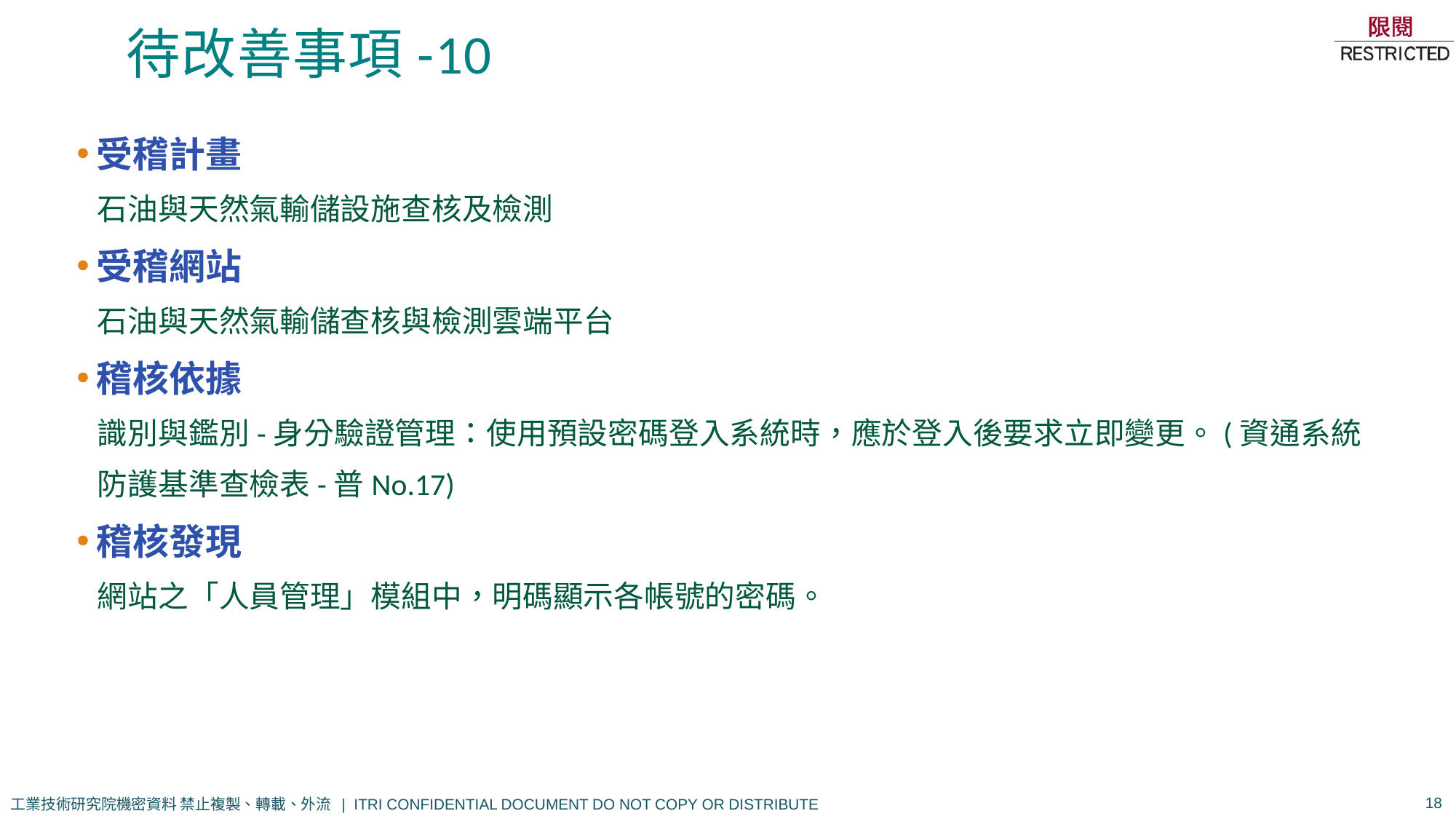

# 待改善事項-10
受稽計畫
石油與天然氣輸儲設施查核及檢測
受稽網站
石油與天然氣輸儲查核與檢測雲端平台
稽核依據
識別與鑑別-身分驗證管理：使用預設密碼登入系統時，應於登入後要求立即變更。(資通系統防護基準查檢表-普No.17)
稽核發現
網站之「人員管理」模組中，明碼顯示各帳號的密碼。
18